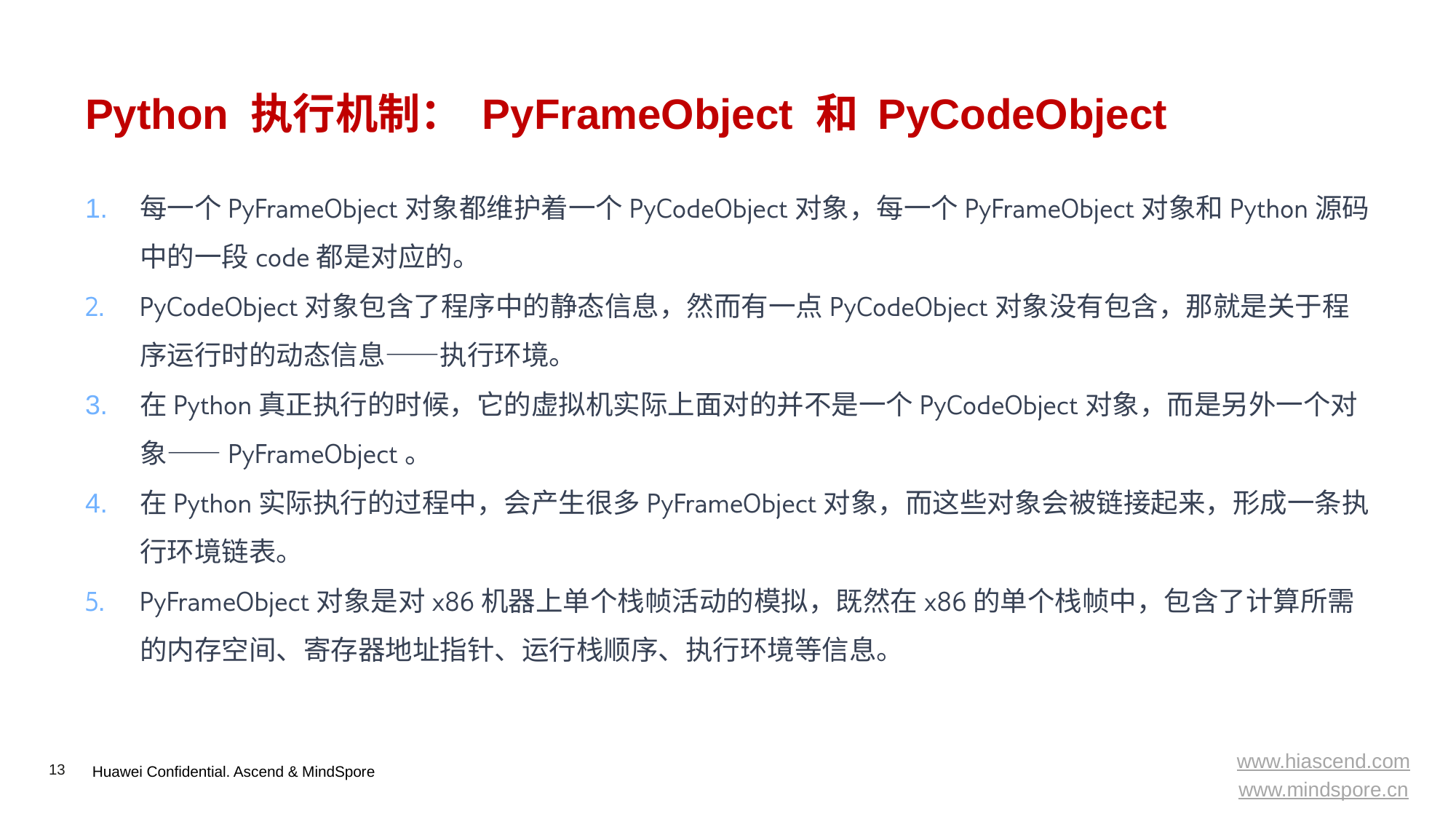

# Python 执行机制： PyFrameObject 和 PyCodeObject
每一个PyFrameObject对象都维护着一个PyCodeObject对象，每一个PyFrameObject对象和Python源码中的一段code都是对应的。
PyCodeObject对象包含了程序中的静态信息，然而有一点PyCodeObject对象没有包含，那就是关于程序运行时的动态信息——执行环境。
在Python真正执行的时候，它的虚拟机实际上面对的并不是一个PyCodeObject对象，而是另外一个对象——PyFrameObject。
在Python实际执行的过程中，会产生很多PyFrameObject对象，而这些对象会被链接起来，形成一条执行环境链表。
PyFrameObject对象是对x86机器上单个栈帧活动的模拟，既然在x86的单个栈帧中，包含了计算所需的内存空间、寄存器地址指针、运行栈顺序、执行环境等信息。